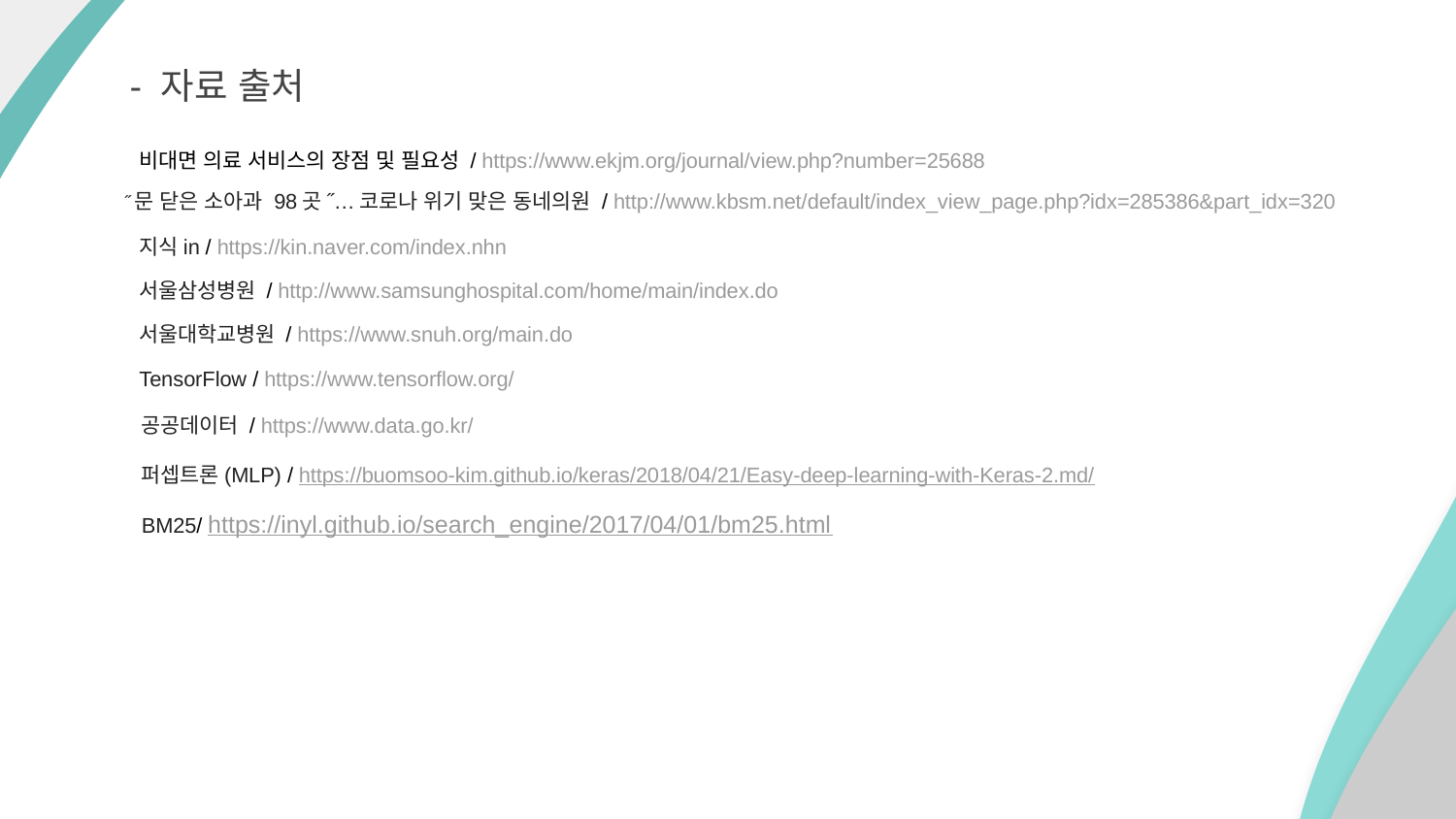

- 자료 출처
비대면 의료 서비스의 장점 및 필요성 / https://www.ekjm.org/journal/view.php?number=25688

˝문 닫은 소아과 98곳˝…코로나 위기 맞은 동네의원 / http://www.kbsm.net/default/index_view_page.php?idx=285386&part_idx=320
지식in / https://kin.naver.com/index.nhn
서울삼성병원 / http://www.samsunghospital.com/home/main/index.do
서울대학교병원 / https://www.snuh.org/main.do
TensorFlow / https://www.tensorflow.org/
공공데이터 / https://www.data.go.kr/
퍼셉트론(MLP) / https://buomsoo-kim.github.io/keras/2018/04/21/Easy-deep-learning-with-Keras-2.md/
BM25/ https://inyl.github.io/search_engine/2017/04/01/bm25.html